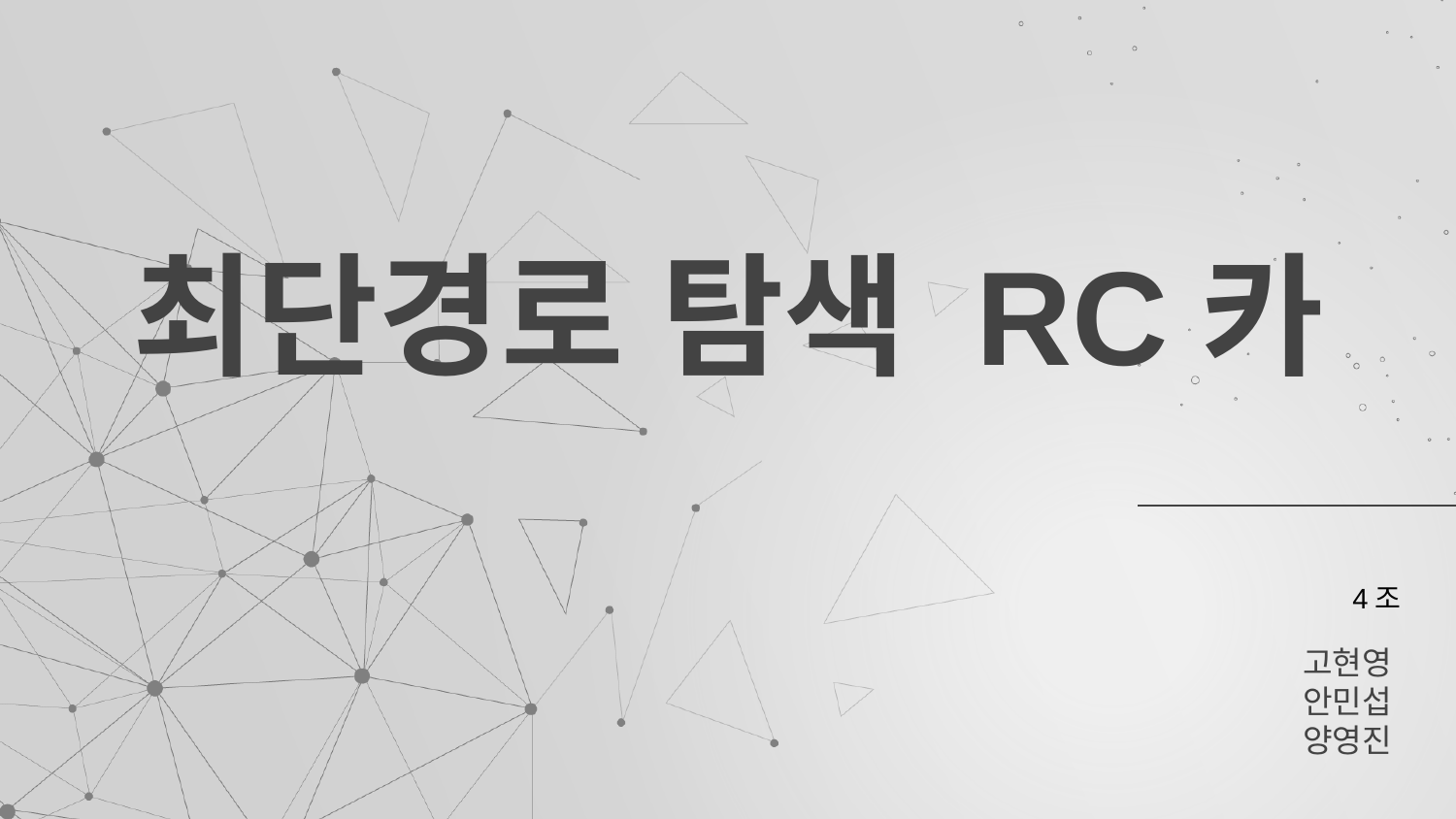

# 최단경로 탐색 RC카
4조
고현영
안민섭
양영진